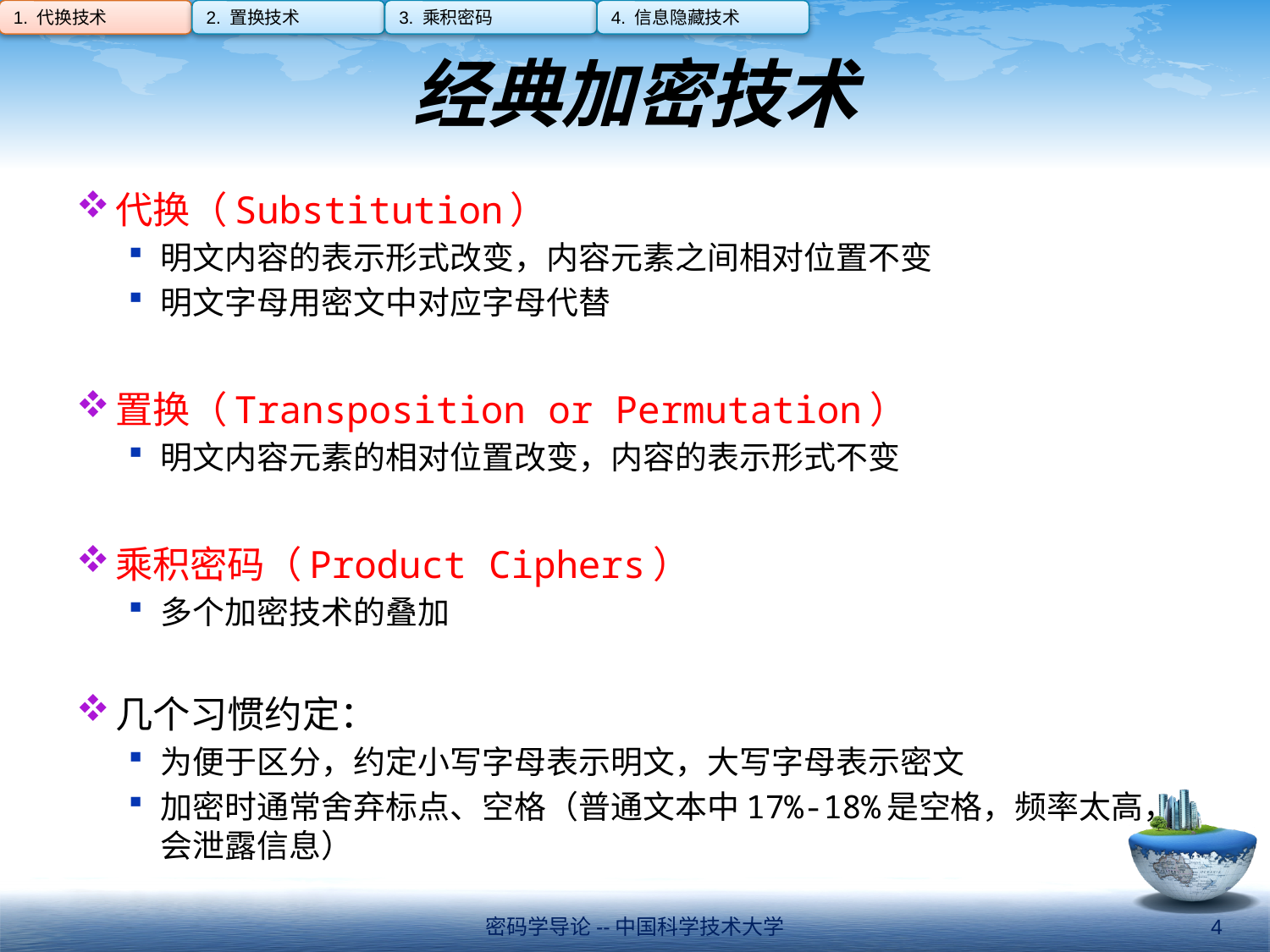

1. 代换技术
2. 置换技术
3. 乘积密码
4. 信息隐藏技术
# 经典加密技术
代换（Substitution）
明文内容的表示形式改变，内容元素之间相对位置不变
明文字母用密文中对应字母代替

置换（Transposition or Permutation）
明文内容元素的相对位置改变，内容的表示形式不变

乘积密码（Product Ciphers）
多个加密技术的叠加

几个习惯约定：
为便于区分，约定小写字母表示明文，大写字母表示密文
加密时通常舍弃标点、空格（普通文本中17%-18%是空格，频率太高，会泄露信息）
密码学导论--中国科学技术大学
4